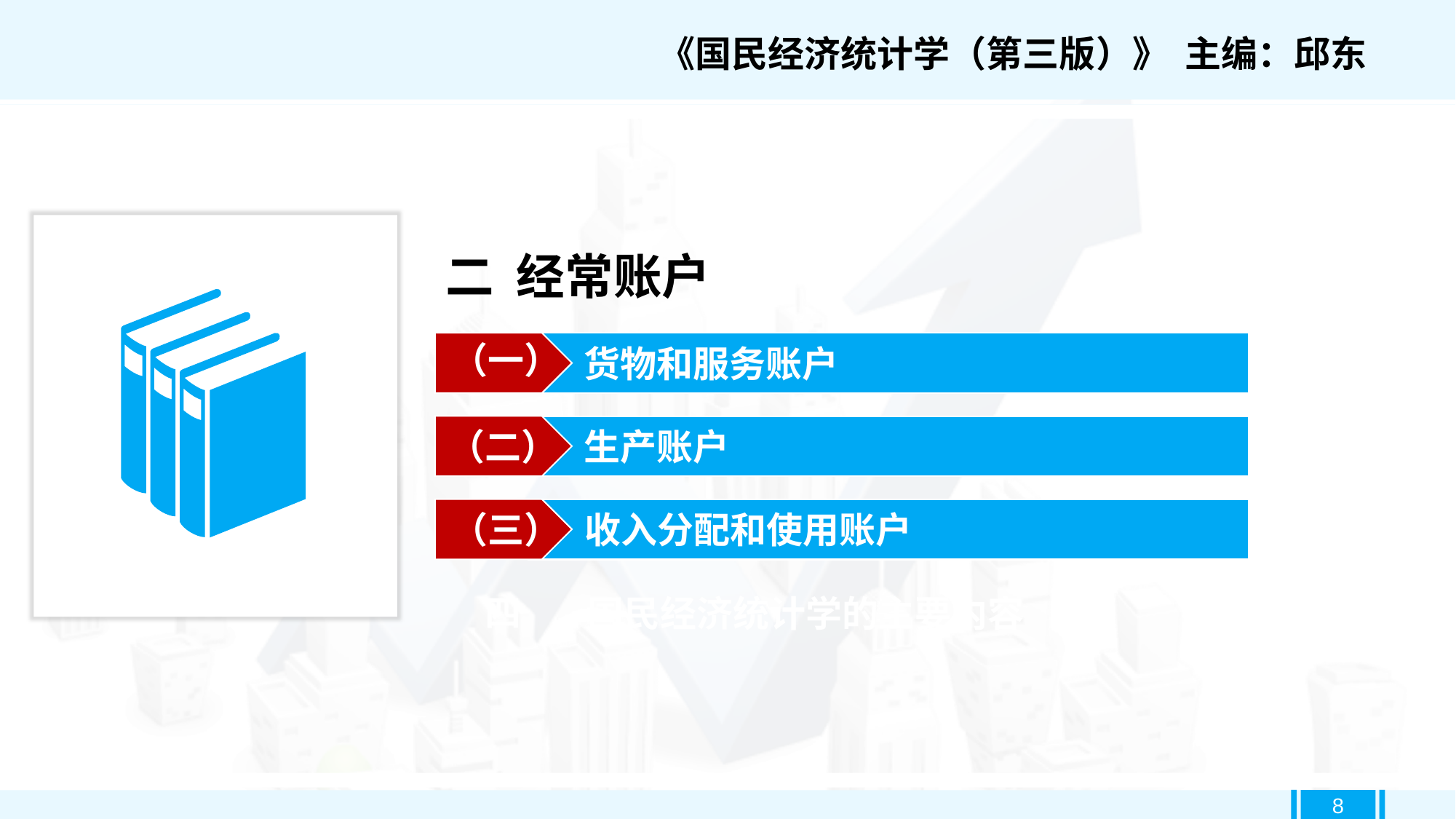

《国民经济统计学（第三版）》  主编：邱东

二  经常账户
（一）

货物和服务账户

（二）

生产账户

（三）

收入分配和使用账户
四
国民经济统计学的主要内容
8